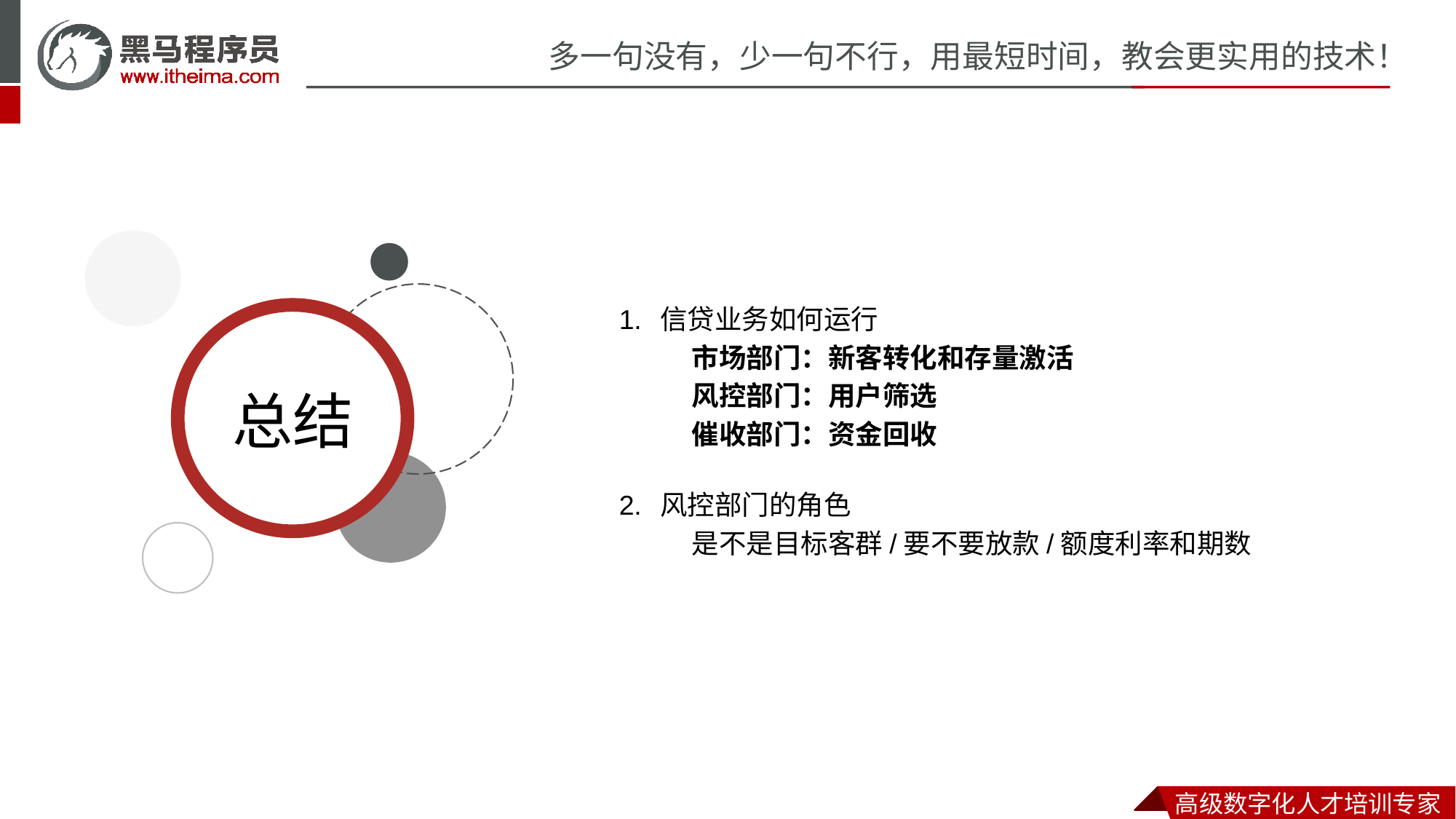

信贷业务如何运行
市场部门：新客转化和存量激活
风控部门：用户筛选
催收部门：资金回收
风控部门的角色
是不是目标客群/要不要放款/额度利率和期数